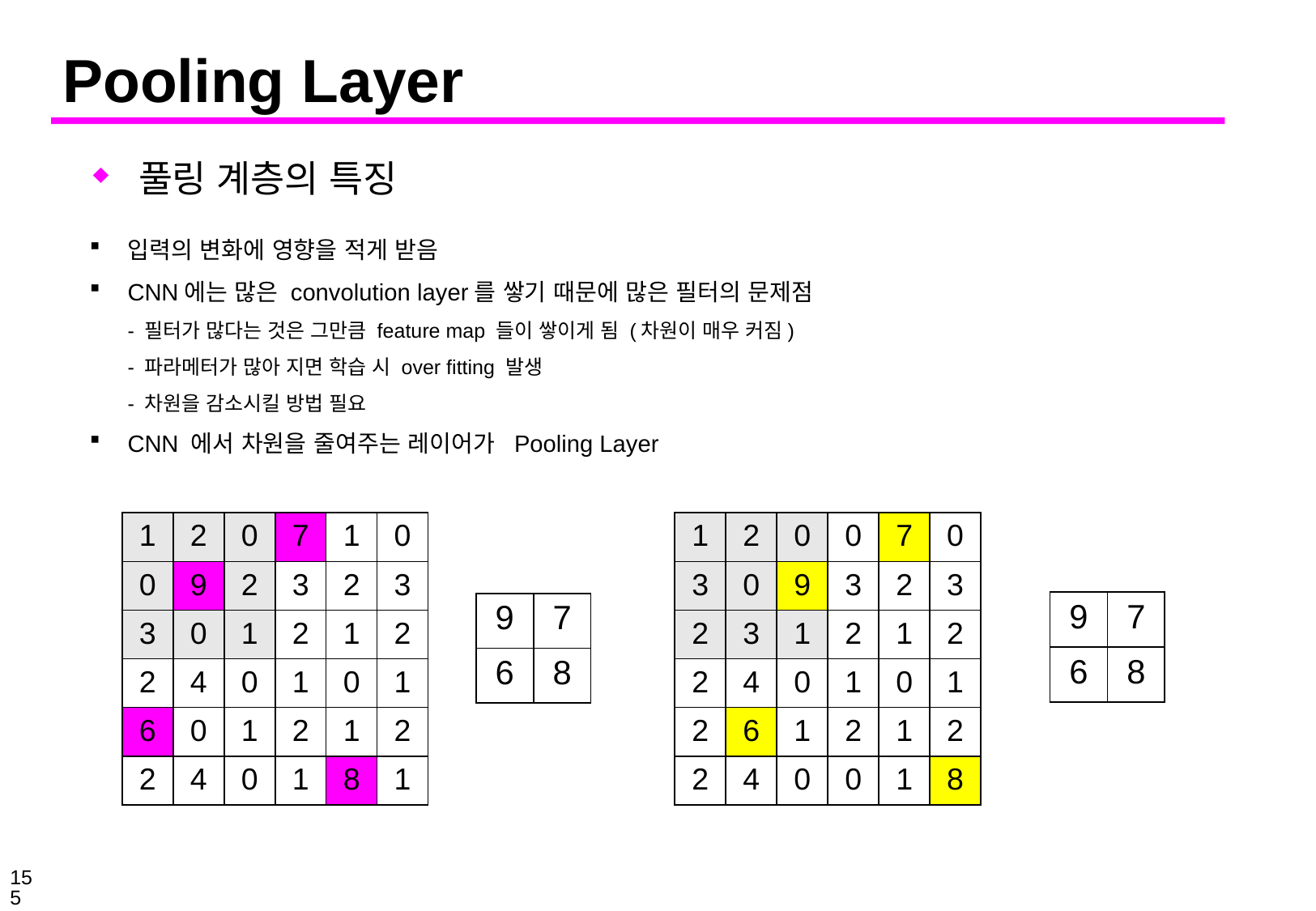

# Pooling Layer
풀링 계층의 특징
입력의 변화에 영향을 적게 받음
CNN에는 많은 convolution layer를 쌓기 때문에 많은 필터의 문제점
- 필터가 많다는 것은 그만큼 feature map 들이 쌓이게 됨 (차원이 매우 커짐)
- 파라메터가 많아 지면 학습 시 over fitting 발생
- 차원을 감소시킬 방법 필요
CNN 에서 차원을 줄여주는 레이어가  Pooling Layer
| 1 | 2 | 0 | 7 | 1 | 0 |
| --- | --- | --- | --- | --- | --- |
| 0 | 9 | 2 | 3 | 2 | 3 |
| 3 | 0 | 1 | 2 | 1 | 2 |
| 2 | 4 | 0 | 1 | 0 | 1 |
| 6 | 0 | 1 | 2 | 1 | 2 |
| 2 | 4 | 0 | 1 | 8 | 1 |
| 1 | 2 | 0 | 0 | 7 | 0 |
| --- | --- | --- | --- | --- | --- |
| 3 | 0 | 9 | 3 | 2 | 3 |
| 2 | 3 | 1 | 2 | 1 | 2 |
| 2 | 4 | 0 | 1 | 0 | 1 |
| 2 | 6 | 1 | 2 | 1 | 2 |
| 2 | 4 | 0 | 0 | 1 | 8 |
| 9 | 7 |
| --- | --- |
| 6 | 8 |
| 9 | 7 |
| --- | --- |
| 6 | 8 |
155